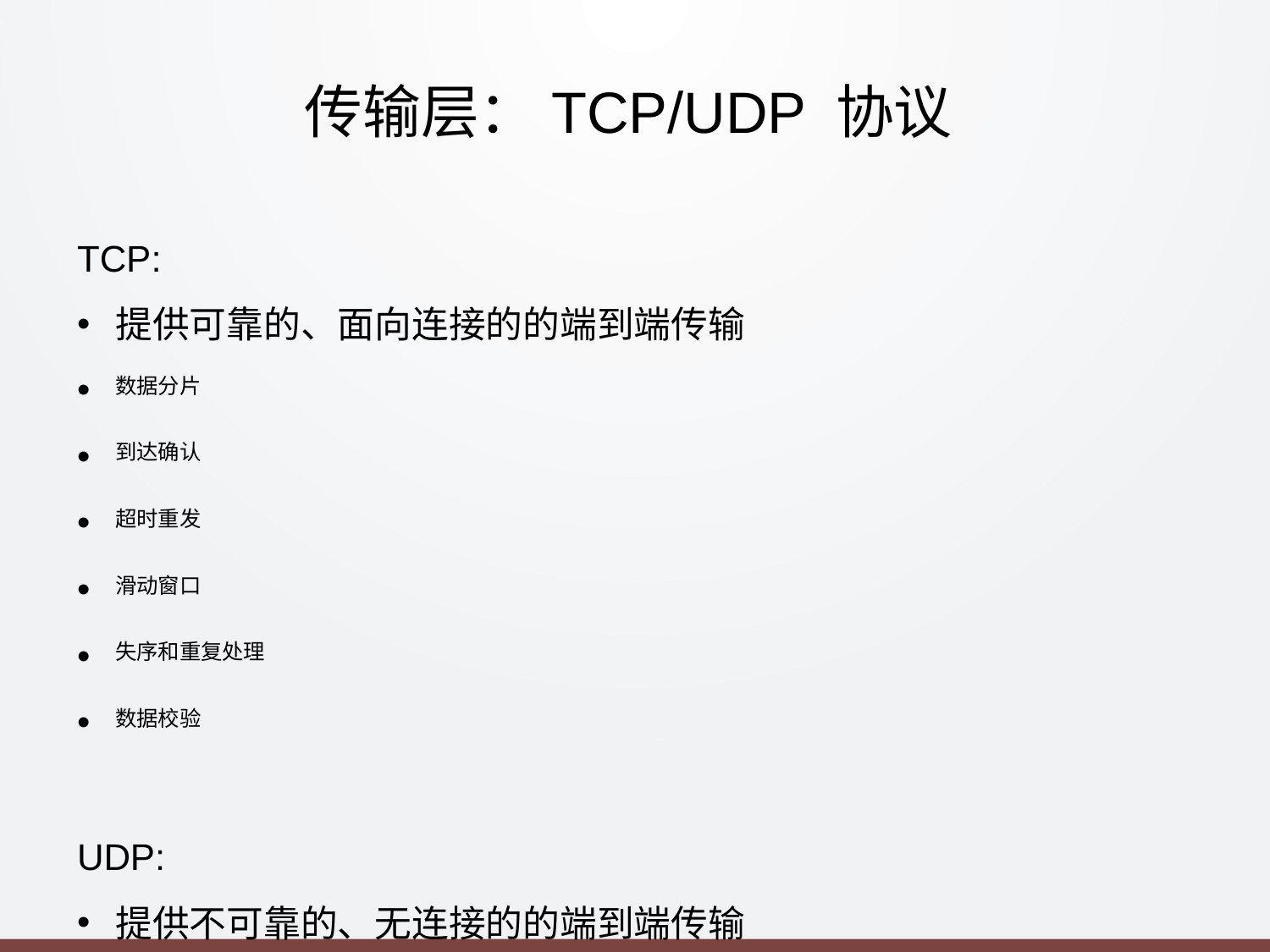

# 传输层：TCP/UDP 协议
TCP:
提供可靠的、⾯向连接的的端到端传输
数据分⽚
到达确认
超时重发
滑动窗⼝
失序和重复处理
数据校验

UDP:
提供不可靠的、⽆连接的的端到端传输